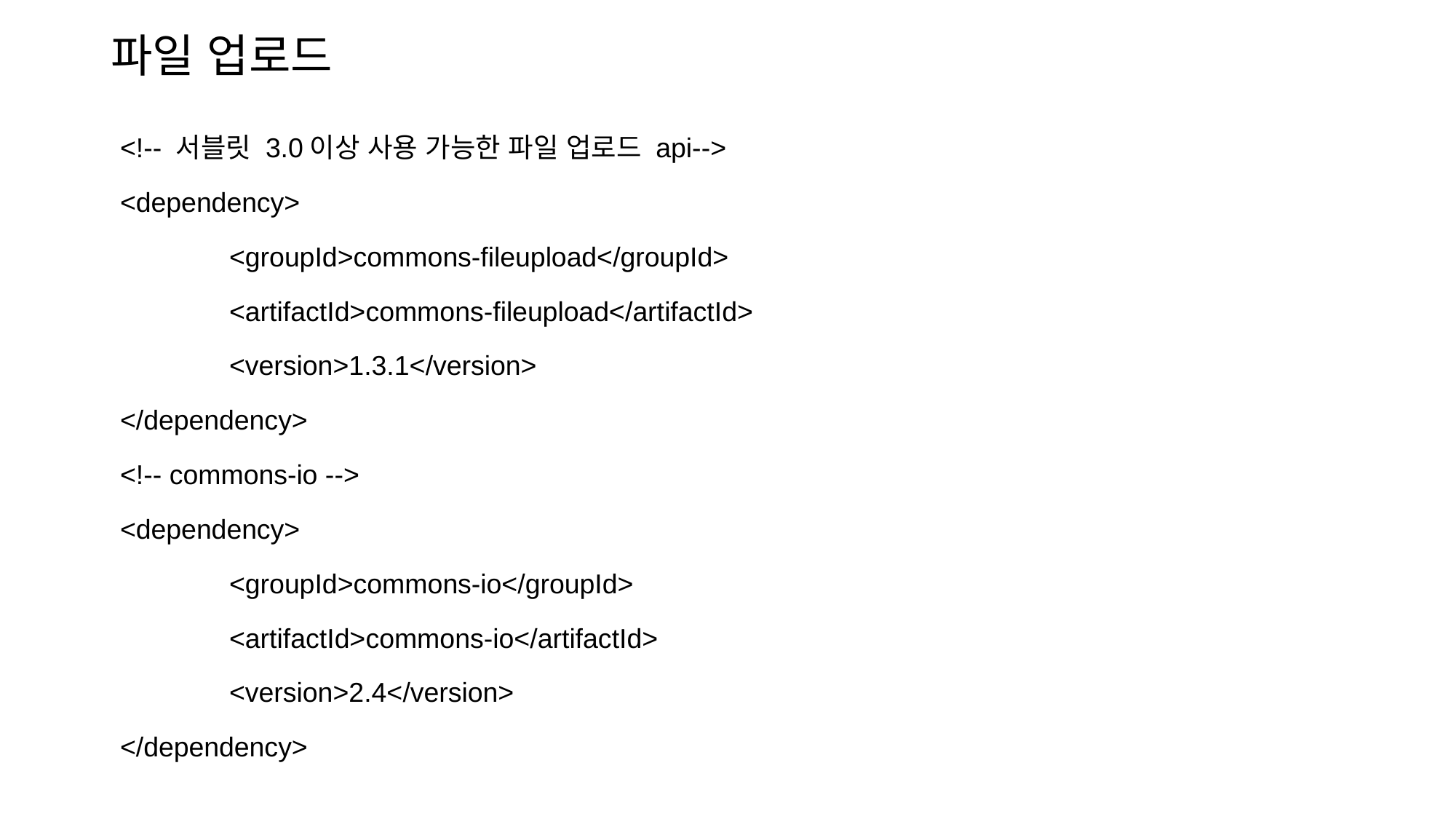

# 파일 업로드
<!-- 서블릿 3.0이상 사용 가능한 파일 업로드 api-->
<dependency>
	<groupId>commons-fileupload</groupId>
	<artifactId>commons-fileupload</artifactId>
	<version>1.3.1</version>
</dependency>
<!-- commons-io -->
<dependency>
	<groupId>commons-io</groupId>
	<artifactId>commons-io</artifactId>
	<version>2.4</version>
</dependency>